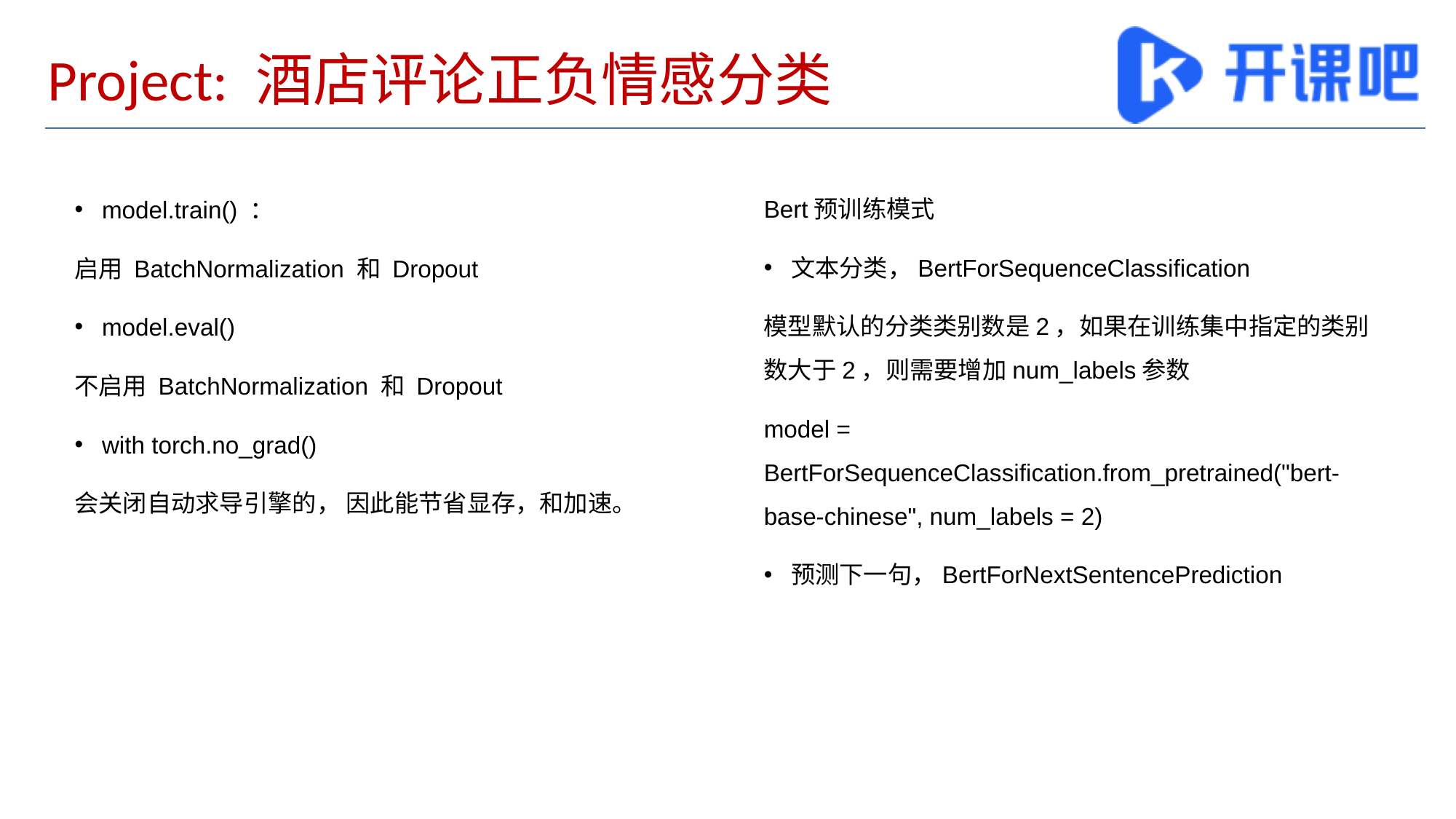

# Project: 酒店评论正负情感分类
Bert预训练模式
文本分类，BertForSequenceClassification
模型默认的分类类别数是2，如果在训练集中指定的类别数大于2，则需要增加num_labels参数
model = BertForSequenceClassification.from_pretrained("bert-base-chinese", num_labels = 2)
预测下一句，BertForNextSentencePrediction

model.train() ：
启用 BatchNormalization 和 Dropout
model.eval()
不启用 BatchNormalization 和 Dropout
with torch.no_grad()
会关闭自动求导引擎的， 因此能节省显存，和加速。